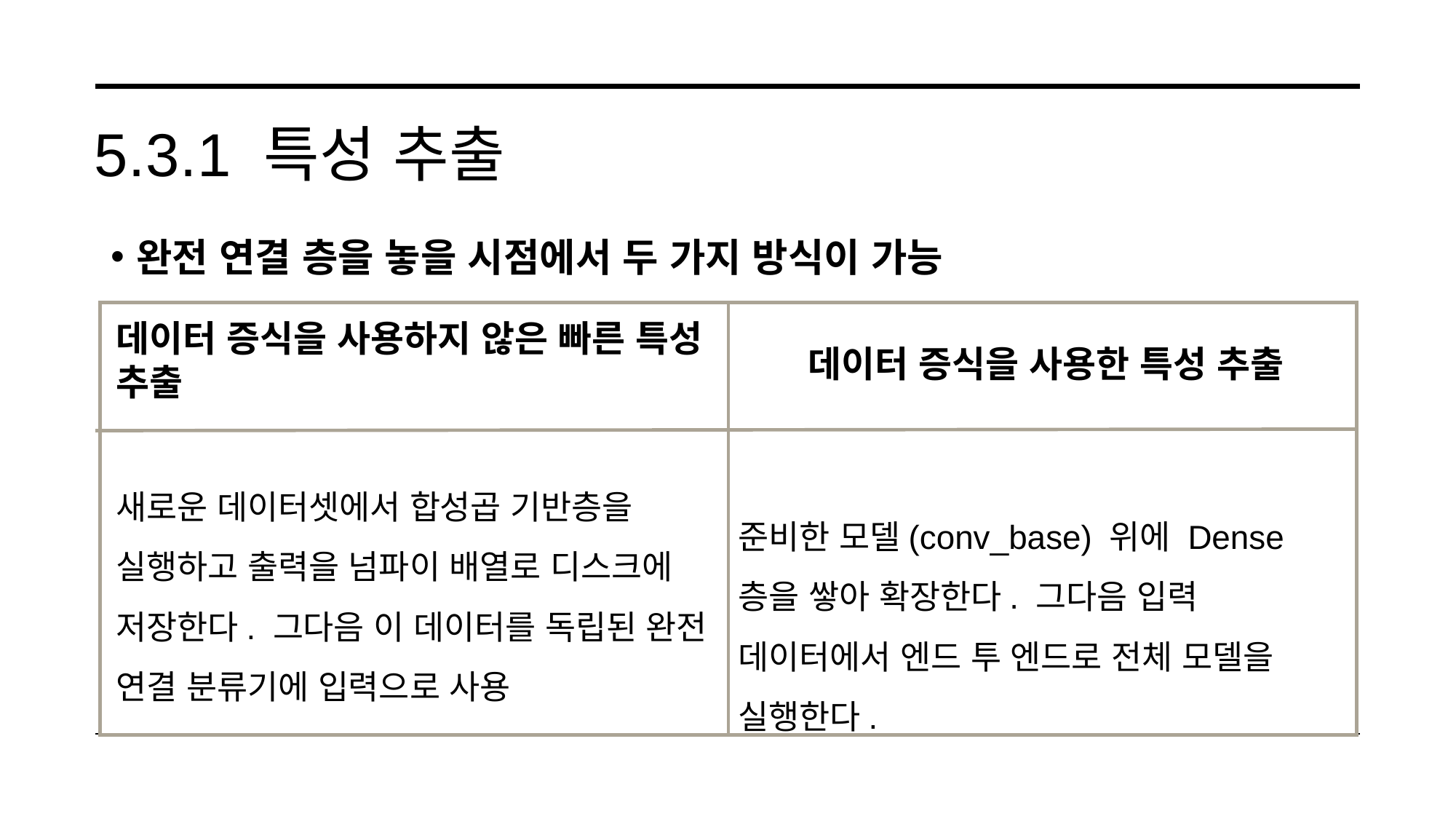

# 5.3.1 특성 추출
완전 연결 층을 놓을 시점에서 두 가지 방식이 가능

데이터 증식을 사용하지 않은 빠른 특성 추출

새로운 데이터셋에서 합성곱 기반층을 실행하고 출력을 넘파이 배열로 디스크에 저장한다. 그다음 이 데이터를 독립된 완전 연결 분류기에 입력으로 사용

데이터 증식을 사용한 특성 추출

준비한 모델(conv_base) 위에 Dense 층을 쌓아 확장한다. 그다음 입력 데이터에서 엔드 투 엔드로 전체 모델을 실행한다.